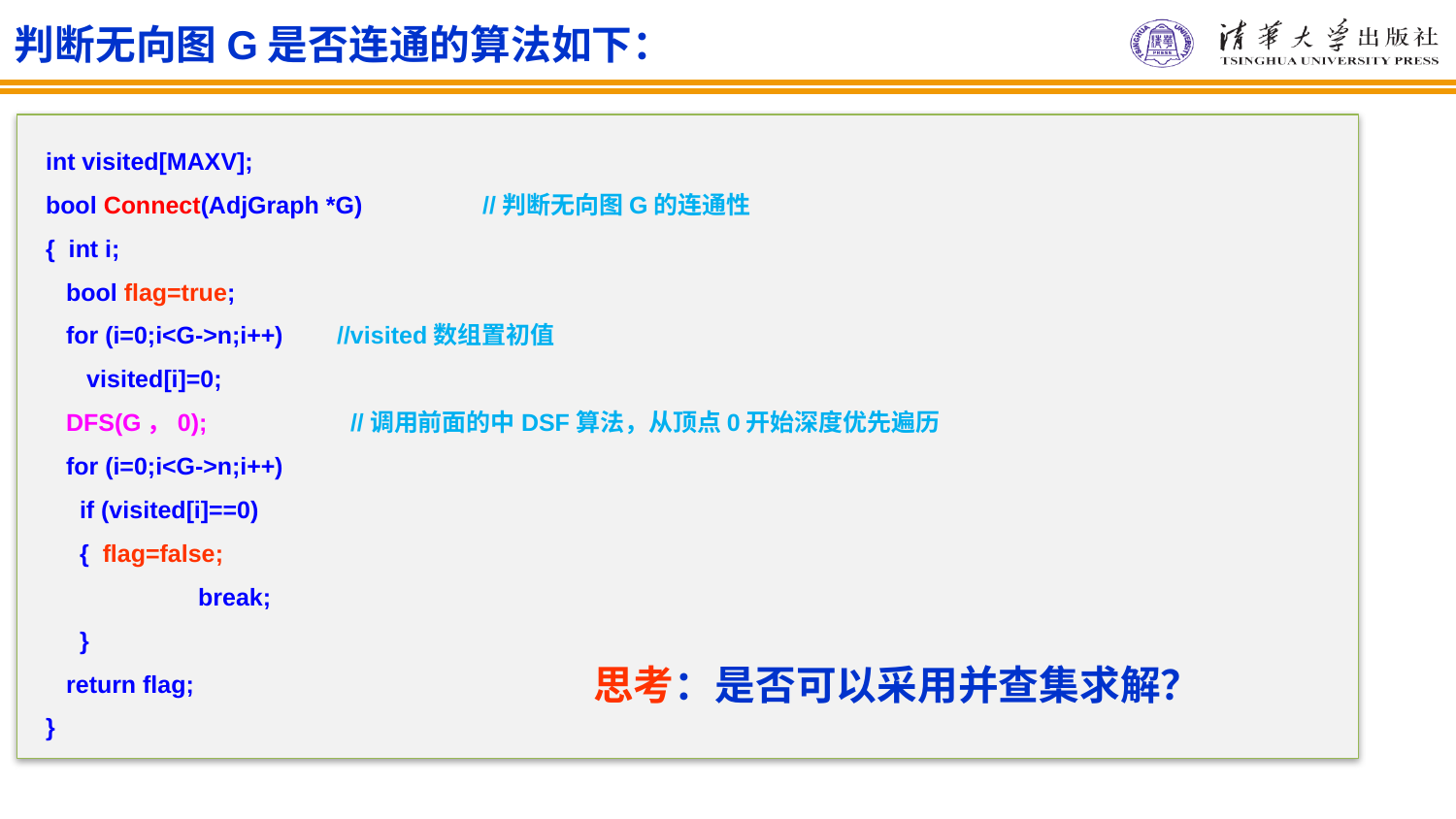

判断无向图G是否连通的算法如下：
int visited[MAXV];
bool Connect(AdjGraph *G) 	//判断无向图G的连通性
{  int i;
   bool flag=true;
   for (i=0;i<G->n;i++)	//visited数组置初值
      visited[i]=0;
   DFS(G，0); 	  //调用前面的中DSF算法，从顶点0开始深度优先遍历
   for (i=0;i<G->n;i++)
     if (visited[i]==0)
     {  flag=false;
	 break;
     }
   return flag;
}
思考：是否可以采用并查集求解？